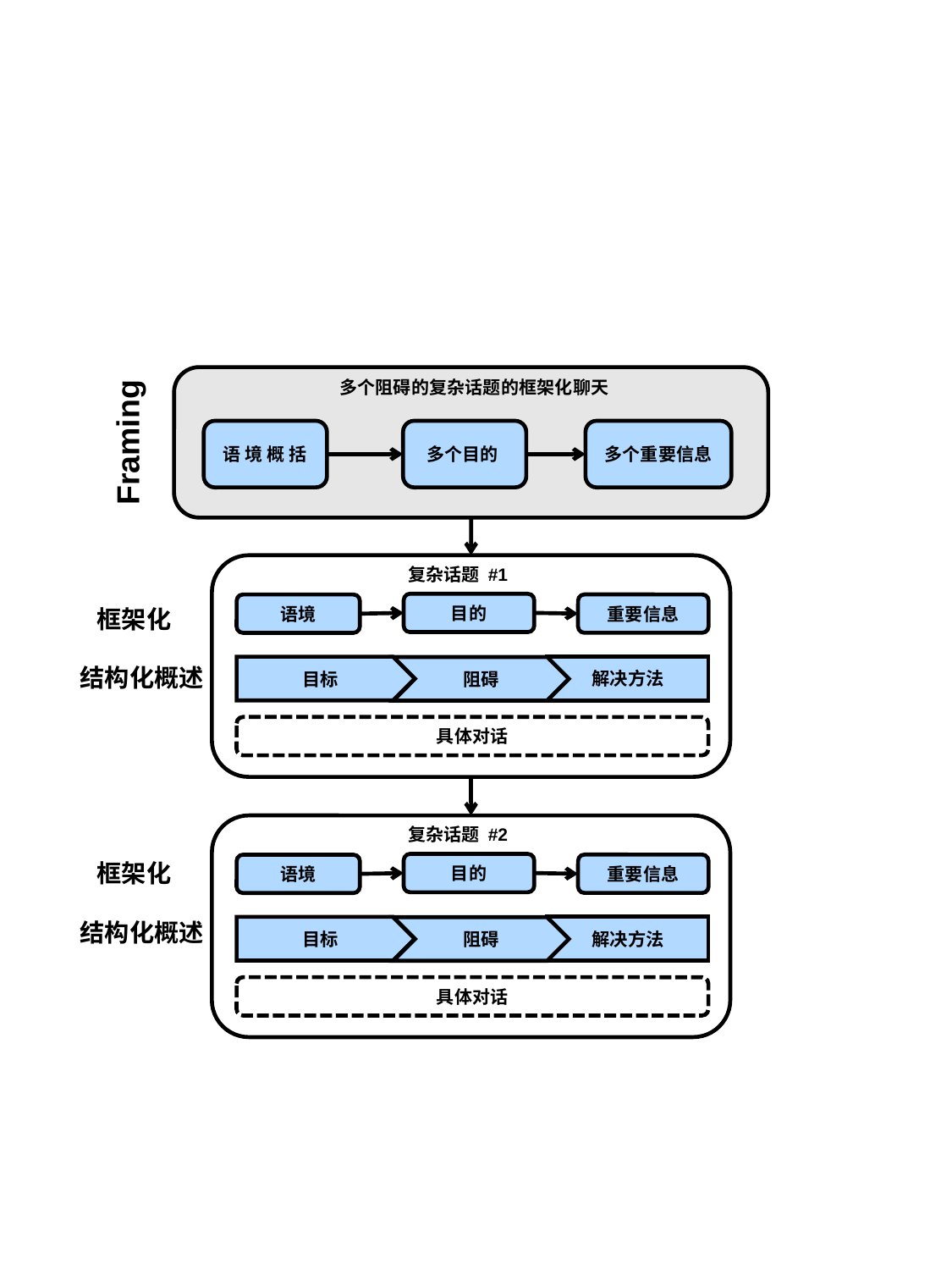

多个阻碍的复杂话题的框架化聊天
Framing
语 境 概 括
多个目的
多个重要信息

复杂话题 #1
目的
重要信息
语境
框架化
结构化概述
解决方法
目标
阻碍
具体对话

复杂话题 #2
框架化
目的
重要信息
语境
结构化概述
解决方法
目标
阻碍
具体对话